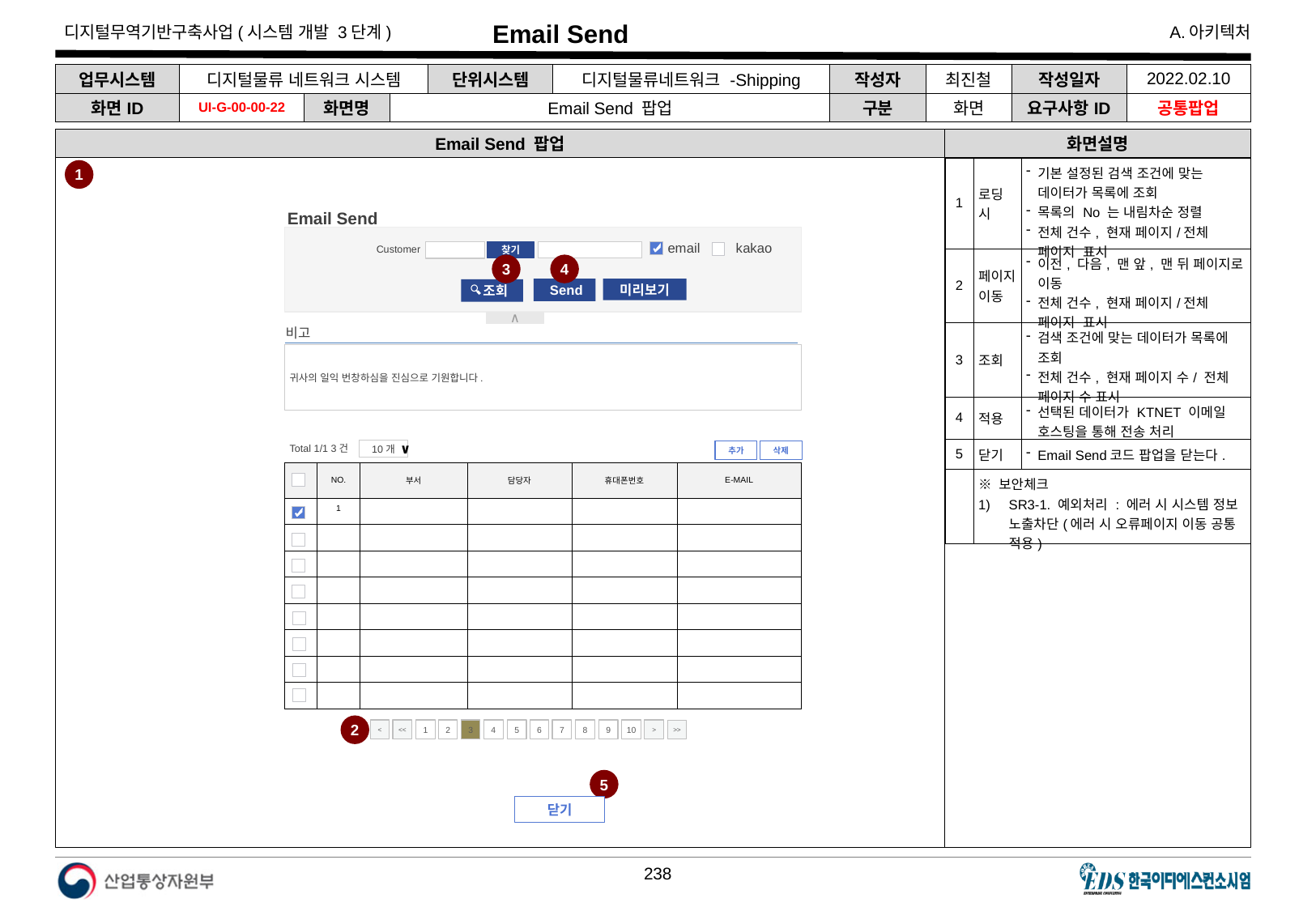

# Email Send
| 업무시스템 | 디지털물류 네트워크 시스템 |  |  | 단위시스템 | 디지털물류네트워크 -Shipping | 작성자 | 최진철 | 작성일자 | 2022.02.10 |
| --- | --- | --- | --- | --- | --- | --- | --- | --- | --- |
| 화면ID | UI-G-00-00-22 | 화면명 | Email Send 팝업 |  |  | 구분 | 화면 | 요구사항ID | 공통팝업 |
Email Send 팝업

화면설명

| 1 | 로딩 시 | 기본 설정된 검색 조건에 맞는 데이터가 목록에 조회 목록의 No 는 내림차순 정렬 전체 건수, 현재 페이지/전체 페이지 표시 |
| --- | --- | --- |
| 2 | 페이지 이동 | 이전, 다음, 맨 앞, 맨 뒤 페이지로 이동 전체 건수, 현재 페이지/전체 페이지 표시 |
| 3 | 조회 | 검색 조건에 맞는 데이터가 목록에 조회 전체 건수, 현재 페이지 수/ 전체 페이지 수 표시 |
| 4 | 적용 | 선택된 데이터가 KTNET 이메일 호스팅을 통해 전송 처리 |
| 5 | 닫기 | Email Send코드 팝업을 닫는다. |
|  | ※ 보안체크 SR3-1. 예외처리 : 에러 시 시스템 정보 노출차단(에러 시 오류페이지 이동 공통 적용) |  |
1
Email Send

email
kakao
Customer

찾기

3
4
 Send
미리보기
 조회

∧
비고
귀사의 일익 번창하심을 진심으로 기원합니다.
Total 1/1 3건
10개
∨
삭제
추가
▲
▼
|  | NO. | 부서 | 담당자 | 휴대폰번호 | E-MAIL |
| --- | --- | --- | --- | --- | --- |
|  | 1 |  |  |  |  |
|  |  |  |  |  |  |
|  |  |  |  |  |  |
|  |  |  |  |  |  |
|  |  |  |  |  |  |
|  |  |  |  |  |  |
|  |  |  |  |  |  |
|  |  |  |  |  |  |

2
<
<<
1
2
3
4
5
6
7
8
9
10
>
>>
5
닫기
다음 장에 이어서